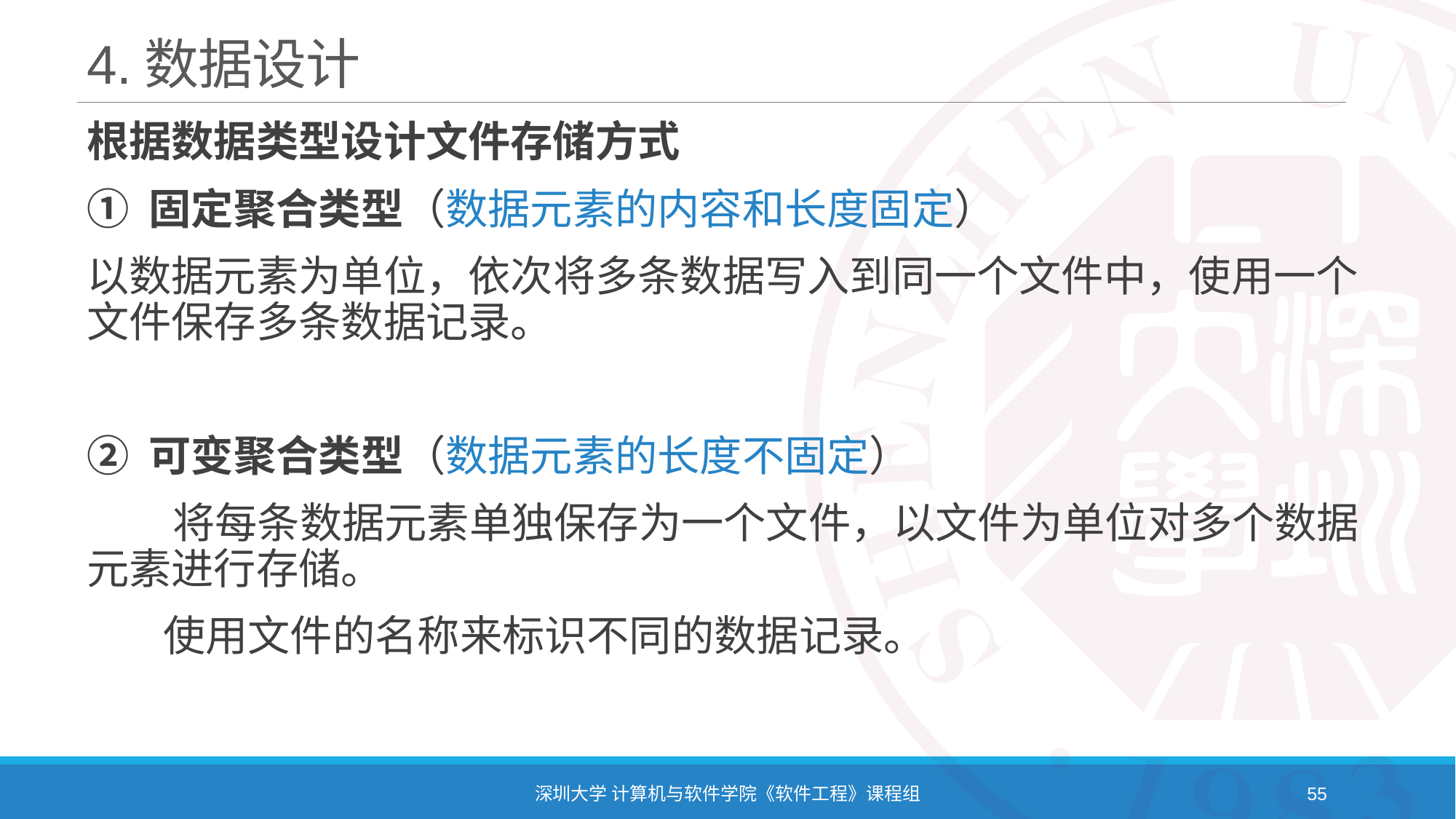

# 4.数据设计
根据数据类型设计文件存储方式
① 固定聚合类型（数据元素的内容和长度固定）
以数据元素为单位，依次将多条数据写入到同一个文件中，使用一个文件保存多条数据记录。

② 可变聚合类型（数据元素的长度不固定）
        将每条数据元素单独保存为一个文件，以文件为单位对多个数据元素进行存储。
       使用文件的名称来标识不同的数据记录。
深圳大学 计算机与软件学院《软件工程》课程组
55